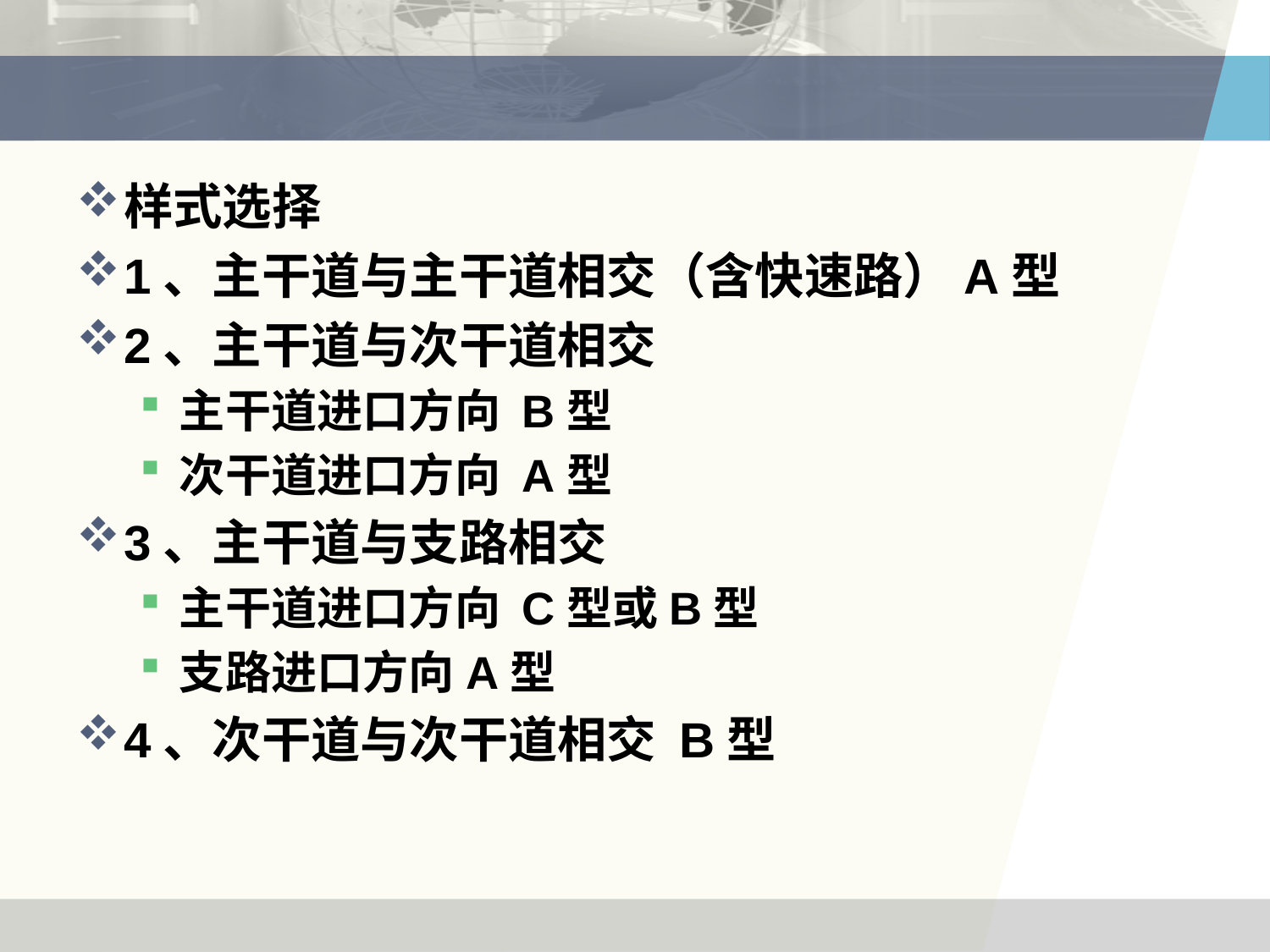

#
样式选择
1、主干道与主干道相交（含快速路）A型
2、主干道与次干道相交
主干道进口方向 B型
次干道进口方向 A型
3、主干道与支路相交
主干道进口方向 C型或B型
支路进口方向A型
4、次干道与次干道相交 B型